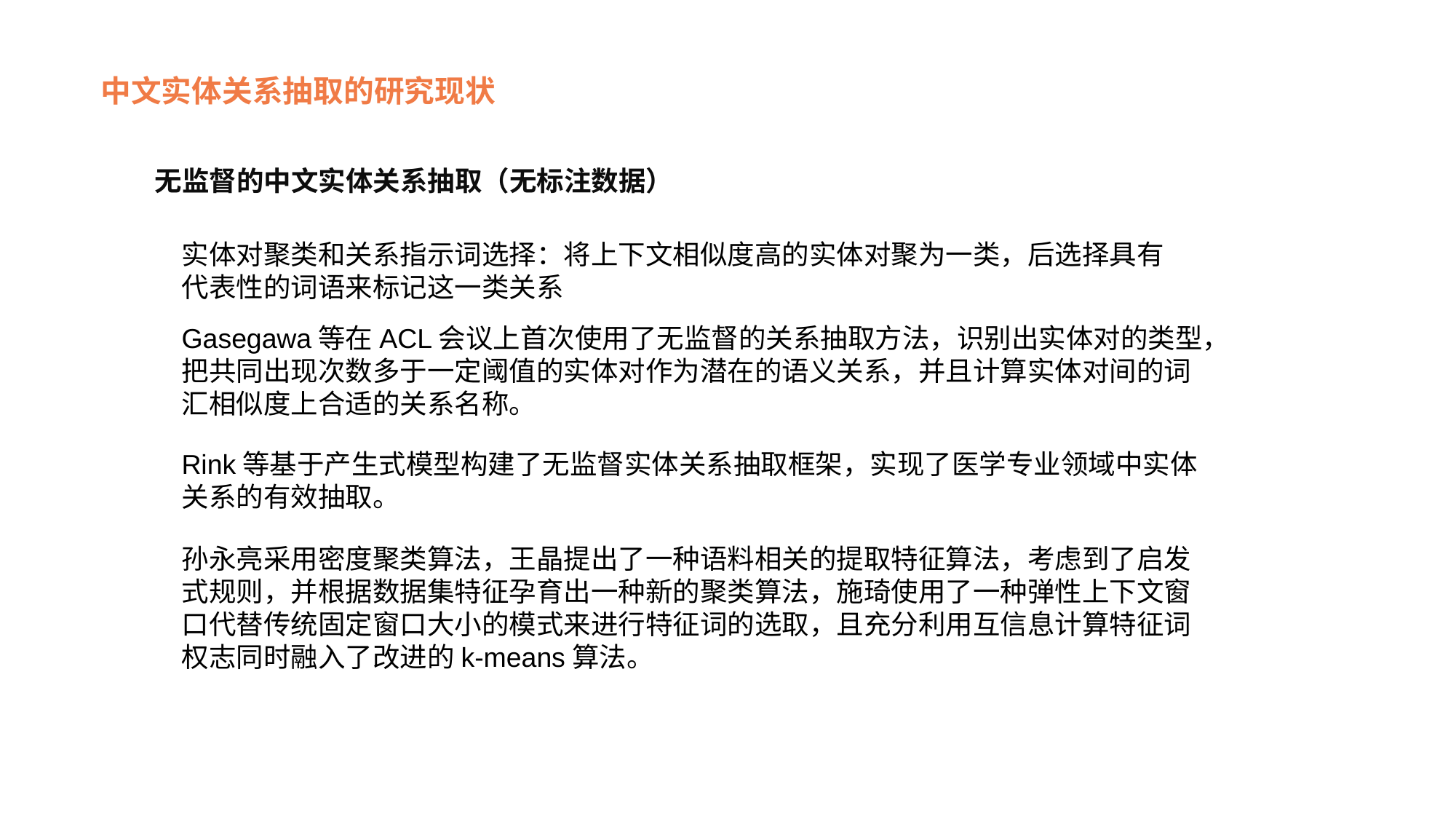

中文实体关系抽取的研究现状
无监督的中文实体关系抽取（无标注数据）
实体对聚类和关系指示词选择：将上下文相似度高的实体对聚为一类，后选择具有代表性的词语来标记这一类关系

Gasegawa等在ACL会议上首次使用了无监督的关系抽取方法，识别出实体对的类型，把共同出现次数多于一定阈值的实体对作为潜在的语义关系，并且计算实体对间的词汇相似度上合适的关系名称。
Rink等基于产生式模型构建了无监督实体关系抽取框架，实现了医学专业领域中实体关系的有效抽取。
孙永亮采用密度聚类算法，王晶提出了一种语料相关的提取特征算法，考虑到了启发式规则，并根据数据集特征孕育出一种新的聚类算法，施琦使用了一种弹性上下文窗口代替传统固定窗口大小的模式来进行特征词的选取，且充分利用互信息计算特征词权志同时融入了改进的k-means算法。